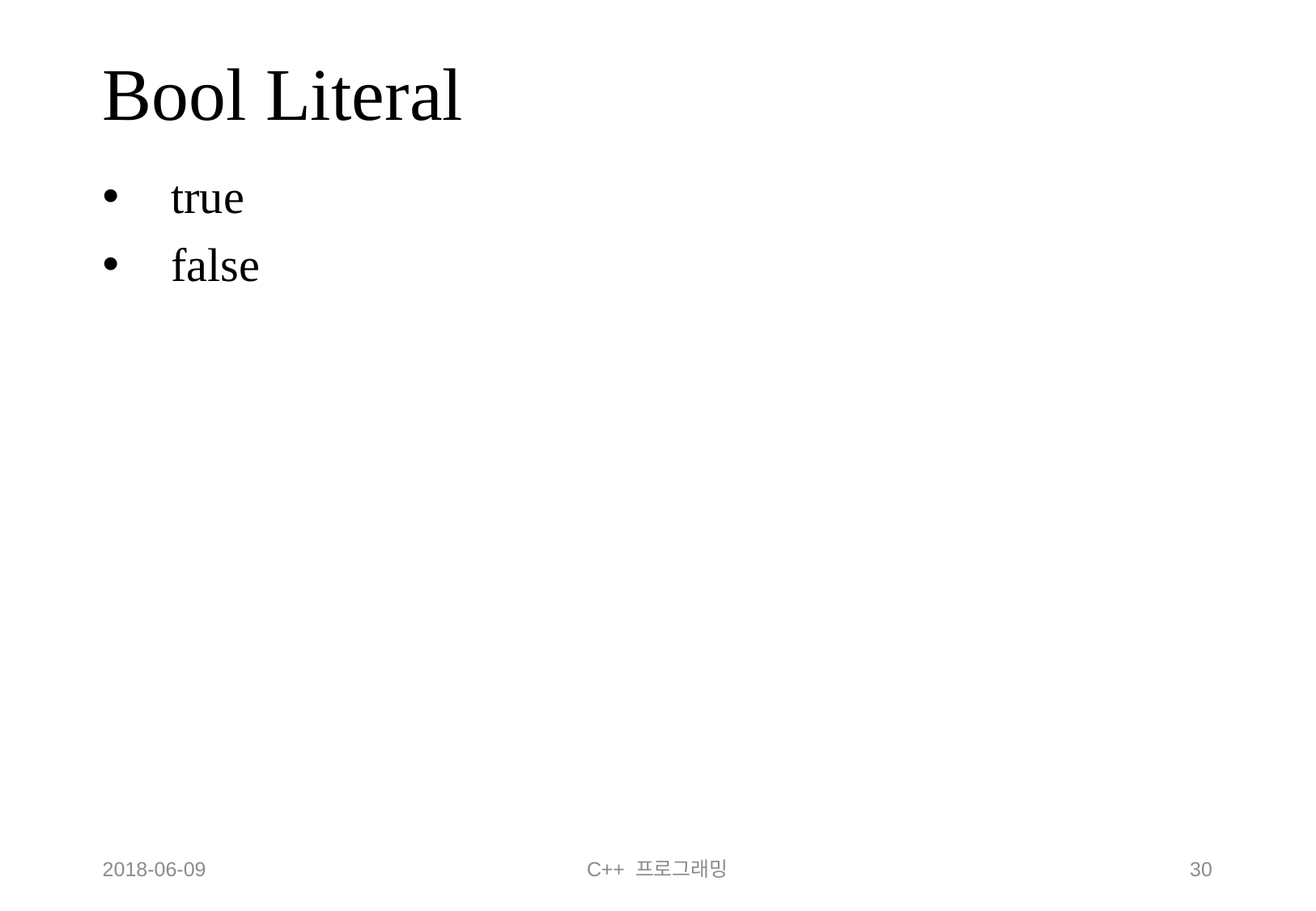

# Bool Literal
true
false
2018-06-09
C++ 프로그래밍
30